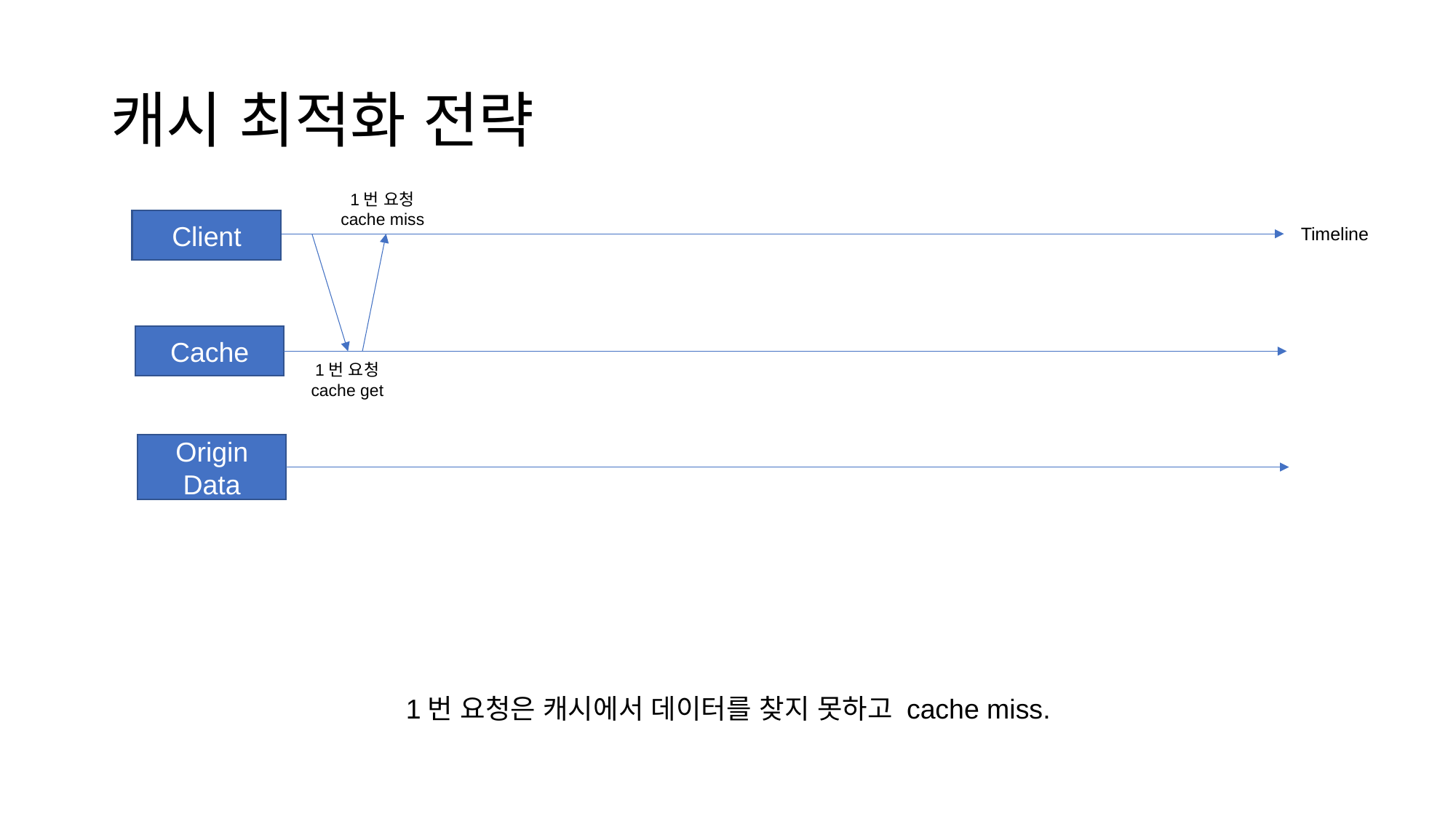

# 캐시 최적화 전략
1번 요청
cache miss
Client
Timeline
Cache
1번 요청
cache get
Origin Data
1번 요청은 캐시에서 데이터를 찾지 못하고 cache miss.